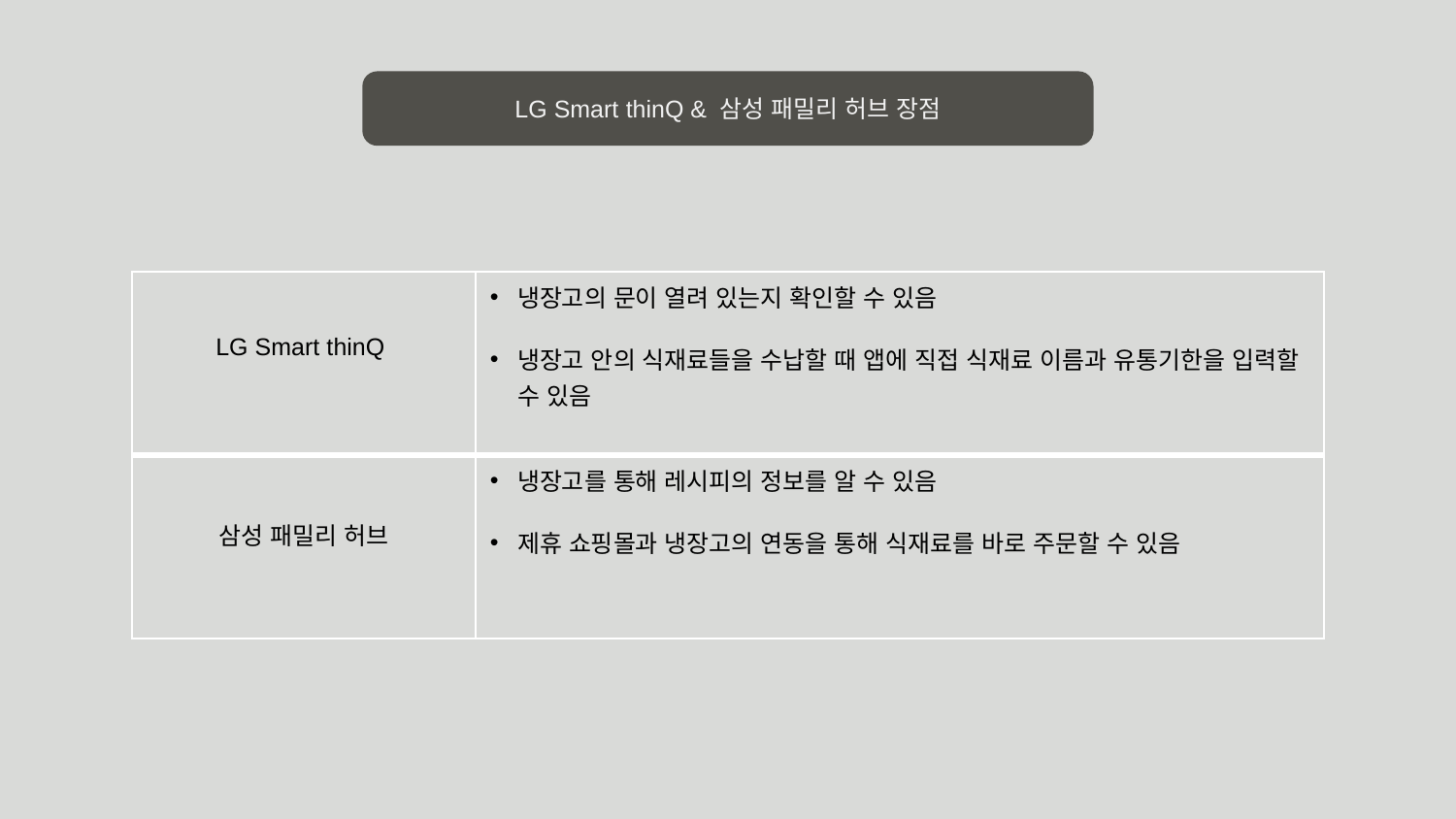

LG Smart thinQ & 삼성 패밀리 허브 장점
| LG Smart thinQ | 냉장고의 문이 열려 있는지 확인할 수 있음 냉장고 안의 식재료들을 수납할 때 앱에 직접 식재료 이름과 유통기한을 입력할 수 있음 |
| --- | --- |
| 삼성 패밀리 허브 | 냉장고를 통해 레시피의 정보를 알 수 있음 제휴 쇼핑몰과 냉장고의 연동을 통해 식재료를 바로 주문할 수 있음 |